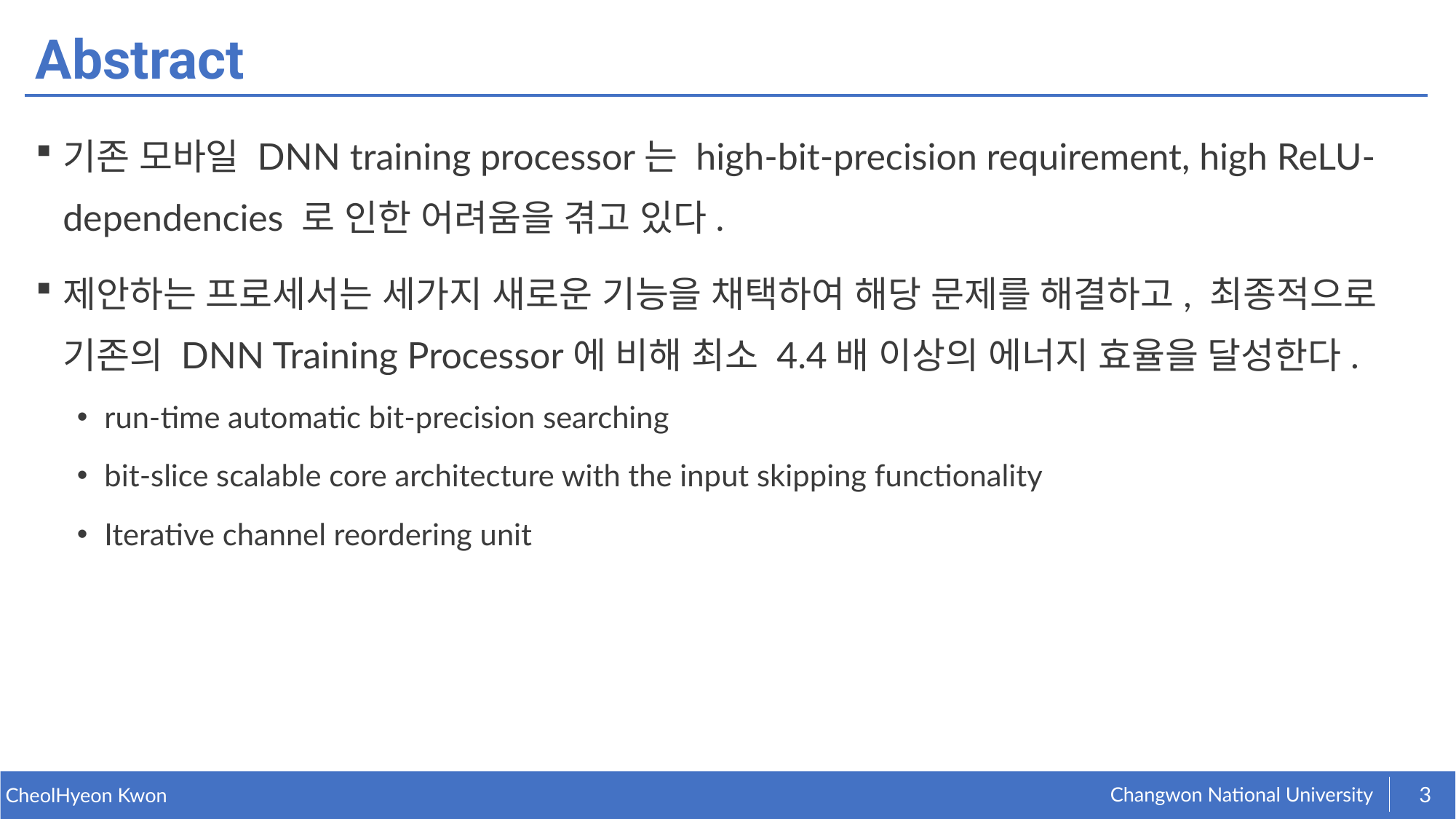

# Abstract
기존 모바일 DNN training processor는 high-bit-precision requirement, high ReLU-dependencies 로 인한 어려움을 겪고 있다.
제안하는 프로세서는 세가지 새로운 기능을 채택하여 해당 문제를 해결하고, 최종적으로 기존의 DNN Training Processor에 비해 최소 4.4배 이상의 에너지 효율을 달성한다.
run-time automatic bit-precision searching
bit-slice scalable core architecture with the input skipping functionality
Iterative channel reordering unit
3